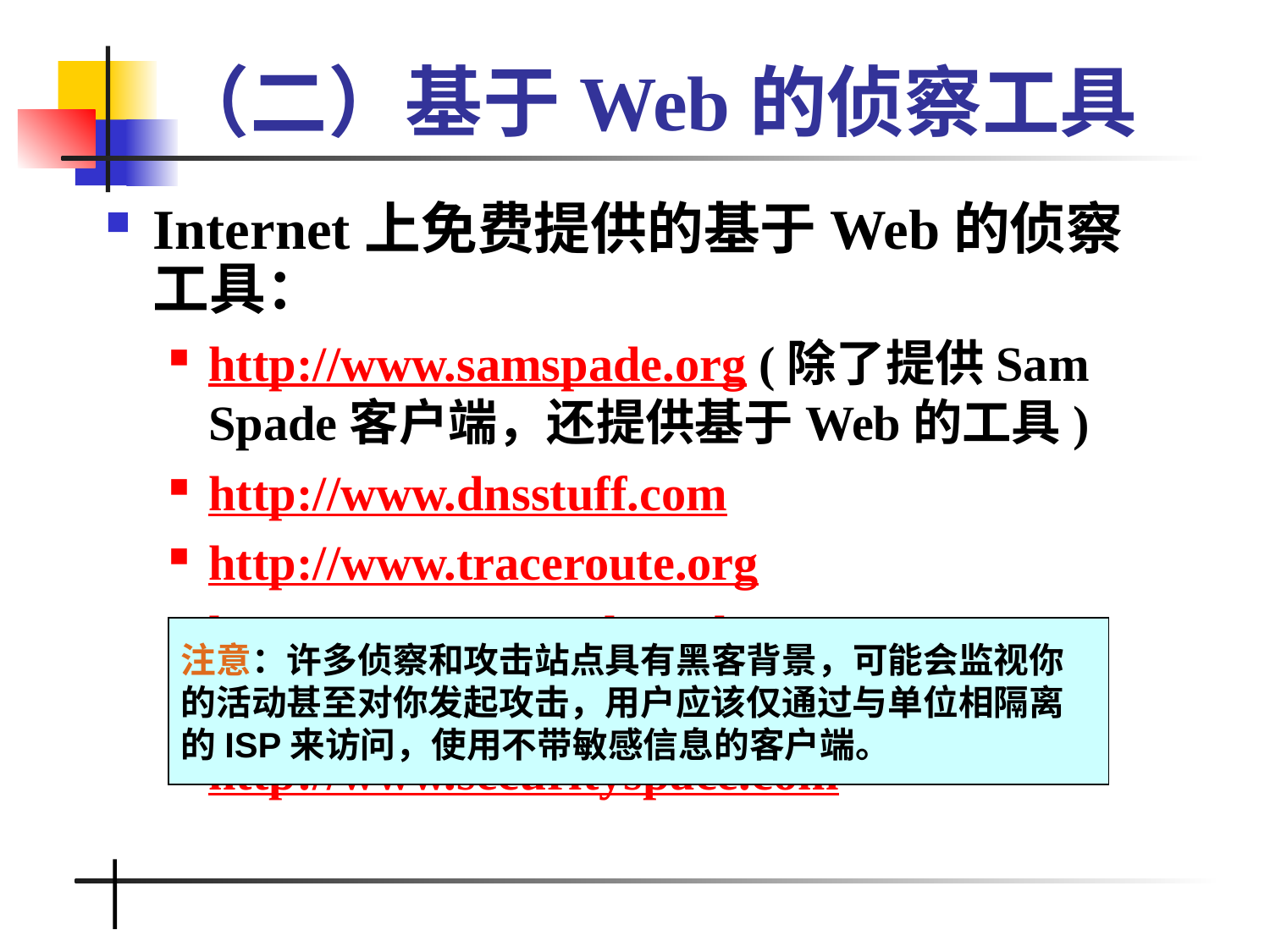

# （二）基于Web的侦察工具
Internet上免费提供的基于Web的侦察工具：
http://www.samspade.org (除了提供Sam Spade客户端，还提供基于Web的工具)
http://www.dnsstuff.com
http://www.traceroute.org
http://www.network-tools.com
http://www.cotse.com/refs.com
http://www.securityspace.com
注意：许多侦察和攻击站点具有黑客背景，可能会监视你的活动甚至对你发起攻击，用户应该仅通过与单位相隔离的ISP来访问，使用不带敏感信息的客户端。